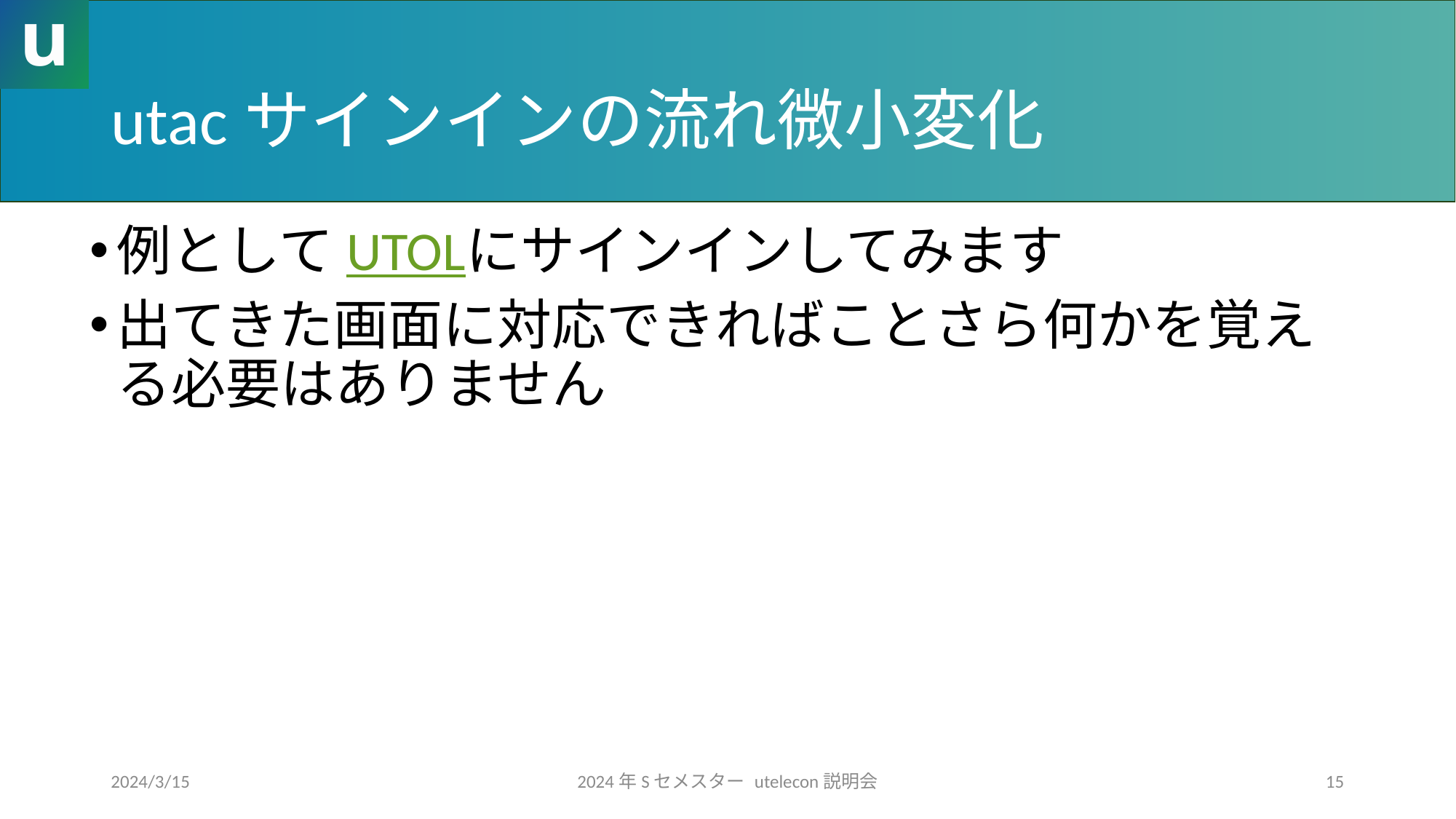

# utacサインインの流れ微小変化
例としてUTOLにサインインしてみます
出てきた画面に対応できればことさら何かを覚える必要はありません
2024/3/15
2024年Sセメスター utelecon説明会
15